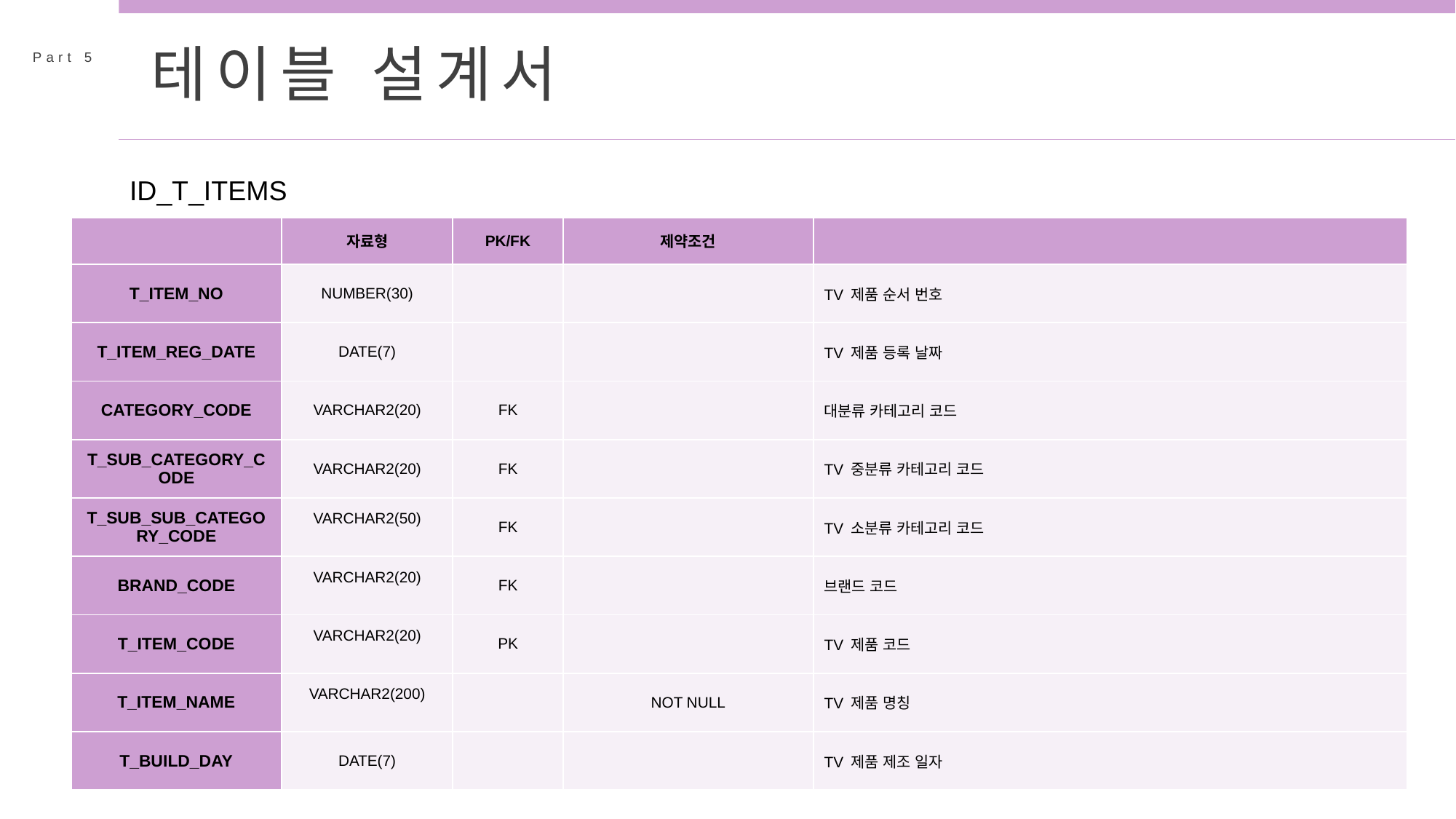

테이블 설계서
Part 5
ID_T_ITEMS

|  | 자료형 | PK/FK | 제약조건 |  |
| --- | --- | --- | --- | --- |
| T\_ITEM\_NO | NUMBER(30) |  |  | TV 제품 순서 번호 |
| T\_ITEM\_REG\_DATE | DATE(7) |  |  | TV 제품 등록 날짜 |
| CATEGORY\_CODE | VARCHAR2(20) | FK |  | 대분류 카테고리 코드 |
| T\_SUB\_CATEGORY\_CODE | VARCHAR2(20) | FK |  | TV 중분류 카테고리 코드 |
| T\_SUB\_SUB\_CATEGORY\_CODE | VARCHAR2(50) | FK |  | TV 소분류 카테고리 코드 |
| BRAND\_CODE | VARCHAR2(20) | FK |  | 브랜드 코드 |
| T\_ITEM\_CODE | VARCHAR2(20) | PK |  | TV 제품 코드 |
| T\_ITEM\_NAME | VARCHAR2(200) |  | NOT NULL | TV 제품 명칭 |
| T\_BUILD\_DAY | DATE(7) |  |  | TV 제품 제조 일자 |